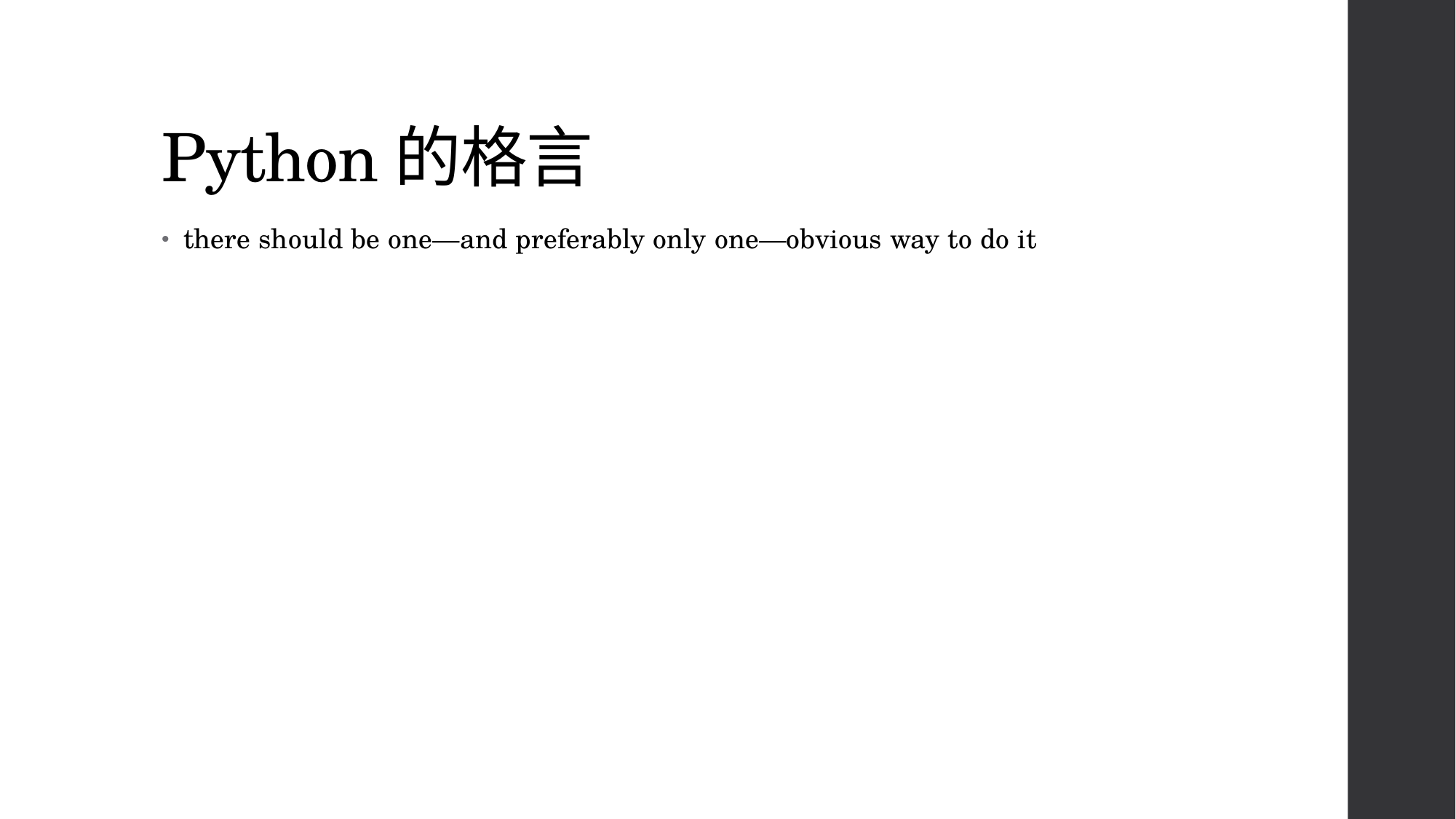

# Python的格言
there should be one—and preferably only one—obvious way to do it